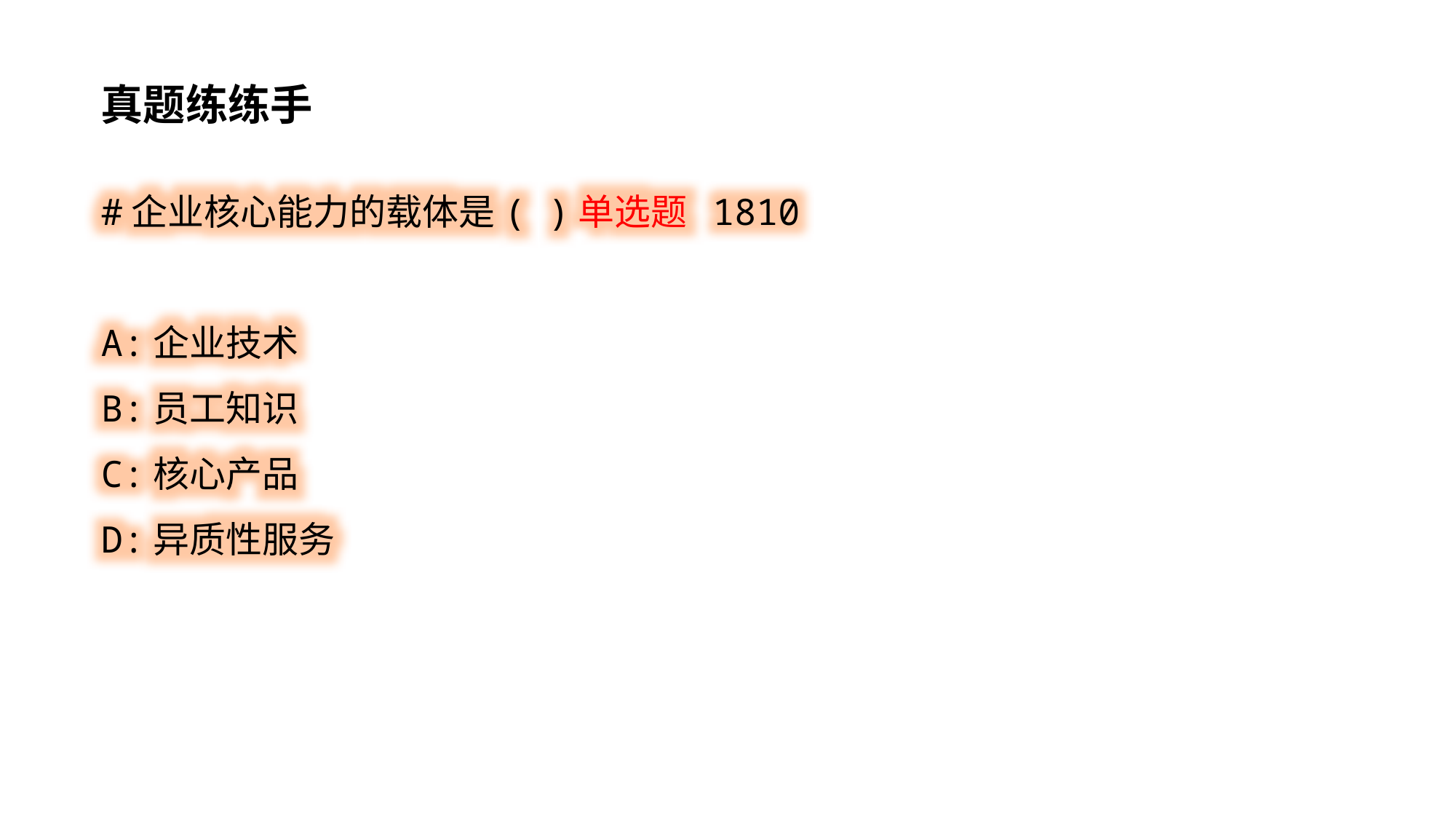

真题练练手
#企业核心能力的载体是( )单选题  1810

A:企业技术
B:员工知识
C:核心产品
D:异质性服务